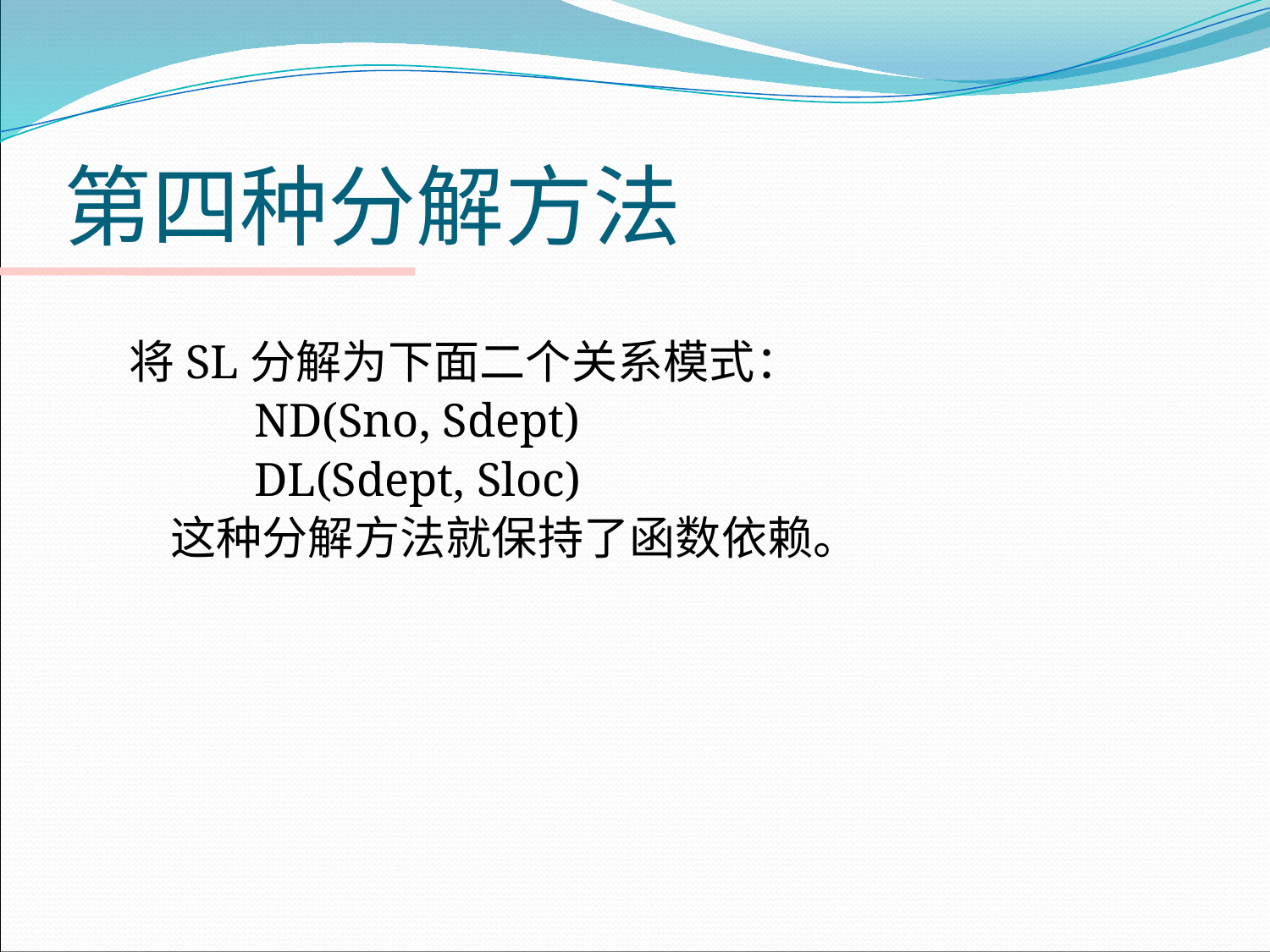

# 第四种分解方法

    将SL分解为下面二个关系模式：
               ND(Sno, Sdept)
               DL(Sdept, Sloc)
        这种分解方法就保持了函数依赖。

642